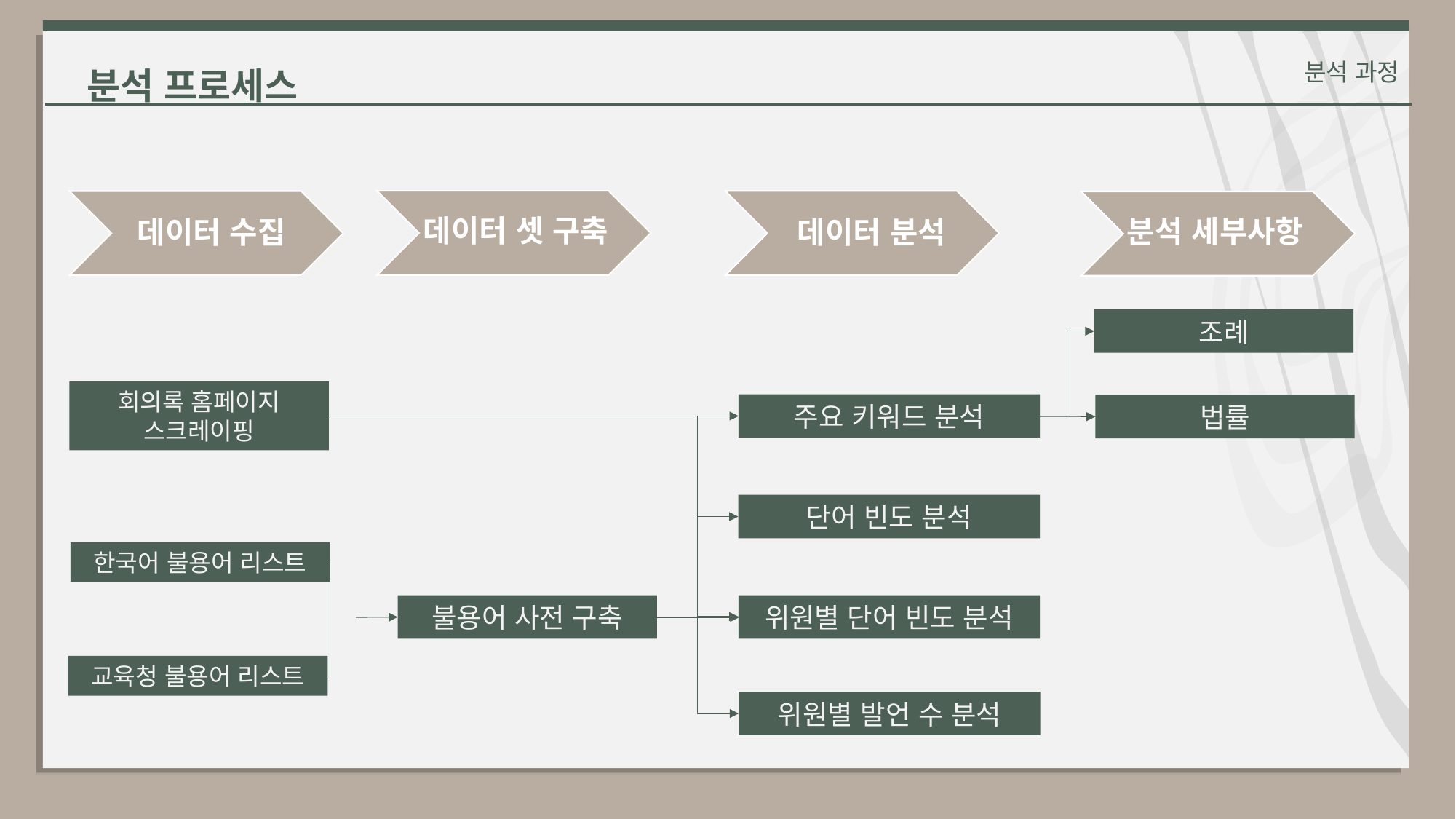

분석 프로세스
분석 과정

데이터 수집

데이터 셋 구축
분석 세부사항
데이터 분석
조례
회의록 홈페이지
스크레이핑
주요 키워드 분석
법률
단어 빈도 분석
한국어 불용어 리스트
불용어 사전 구축
위원별 단어 빈도 분석
교육청 불용어 리스트
위원별 발언 수 분석